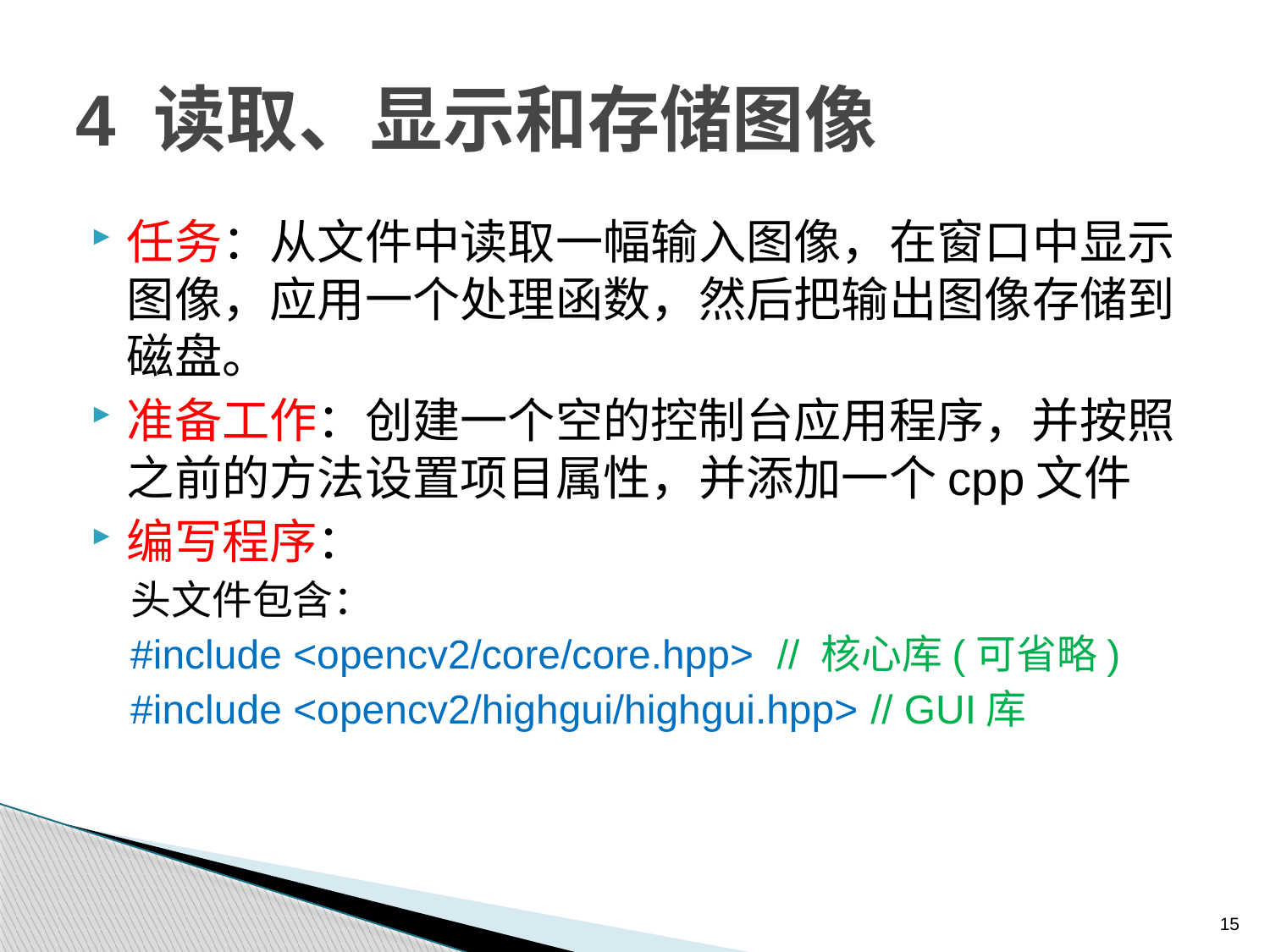

# 4 读取、显示和存储图像
任务：从文件中读取一幅输入图像，在窗口中显示图像，应用一个处理函数，然后把输出图像存储到磁盘。
准备工作：创建一个空的控制台应用程序，并按照之前的方法设置项目属性，并添加一个cpp文件
编写程序：
头文件包含：
#include <opencv2/core/core.hpp>  // 核心库(可省略)
#include <opencv2/highgui/highgui.hpp> // GUI库
15